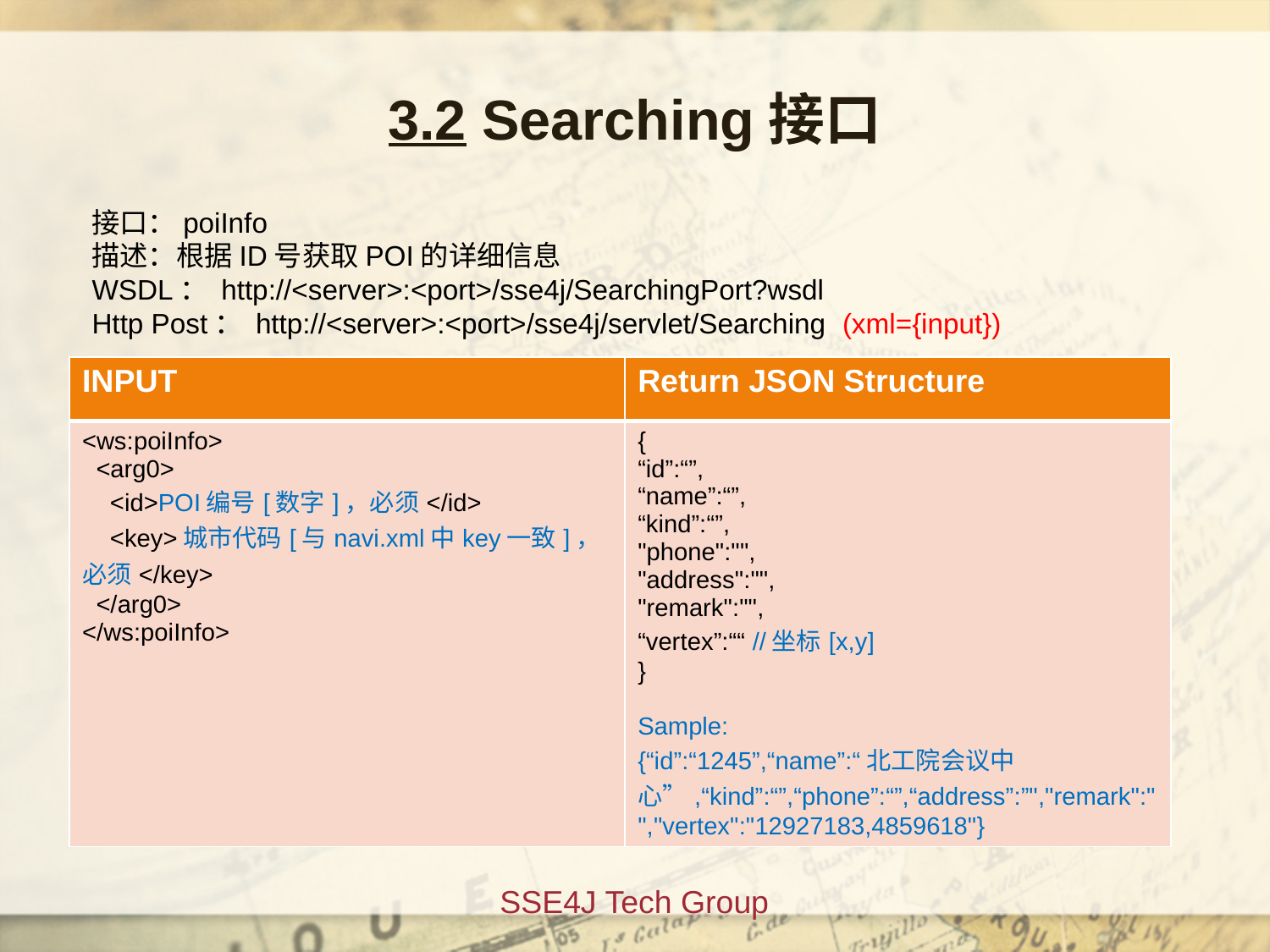

3.2 Searching接口
接口：poiInfo
描述：根据ID号获取POI的详细信息
WSDL： http://<server>:<port>/sse4j/SearchingPort?wsdl
Http Post： http://<server>:<port>/sse4j/servlet/Searching  (xml={input})
| INPUT | Return JSON Structure |
| --- | --- |
| <ws:poiInfo> <arg0> <id>POI编号[数字]，必须</id> <key>城市代码[与navi.xml中key一致]，必须</key> </arg0> </ws:poiInfo> | { “id”:“”, “name”:“”, “kind”:“”, "phone":"", "address":"", "remark":"", “vertex”:““ //坐标[x,y] } Sample: {“id”:“1245”,“name”:“北工院会议中心”,“kind”:“”,“phone”:“”,“address”:”","remark":"","vertex":"12927183,4859618"} |